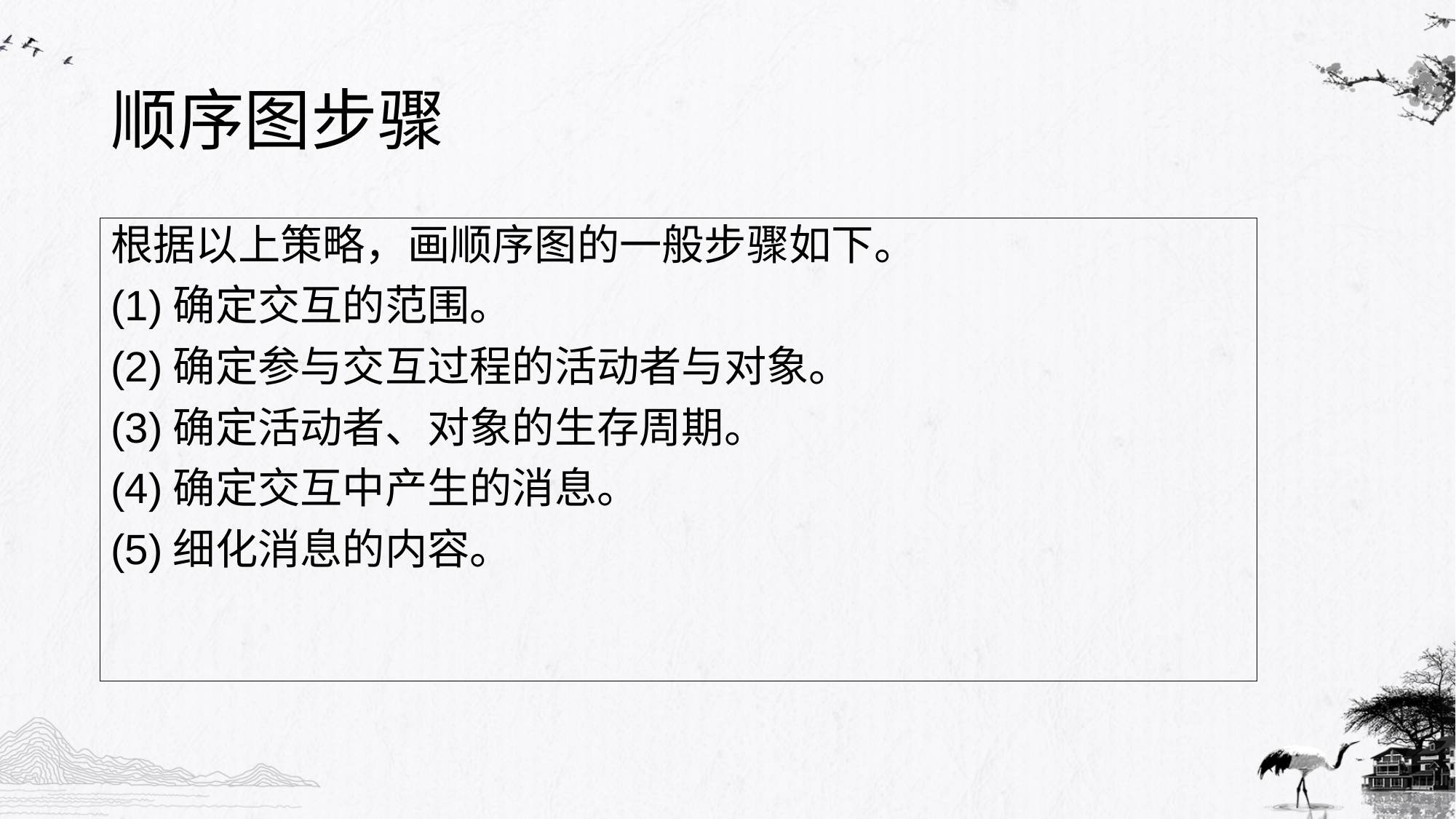

# 顺序图步骤
根据以上策略，画顺序图的一般步骤如下。
(1)确定交互的范围。
(2)确定参与交互过程的活动者与对象。
(3)确定活动者、对象的生存周期。
(4)确定交互中产生的消息。
(5)细化消息的内容。